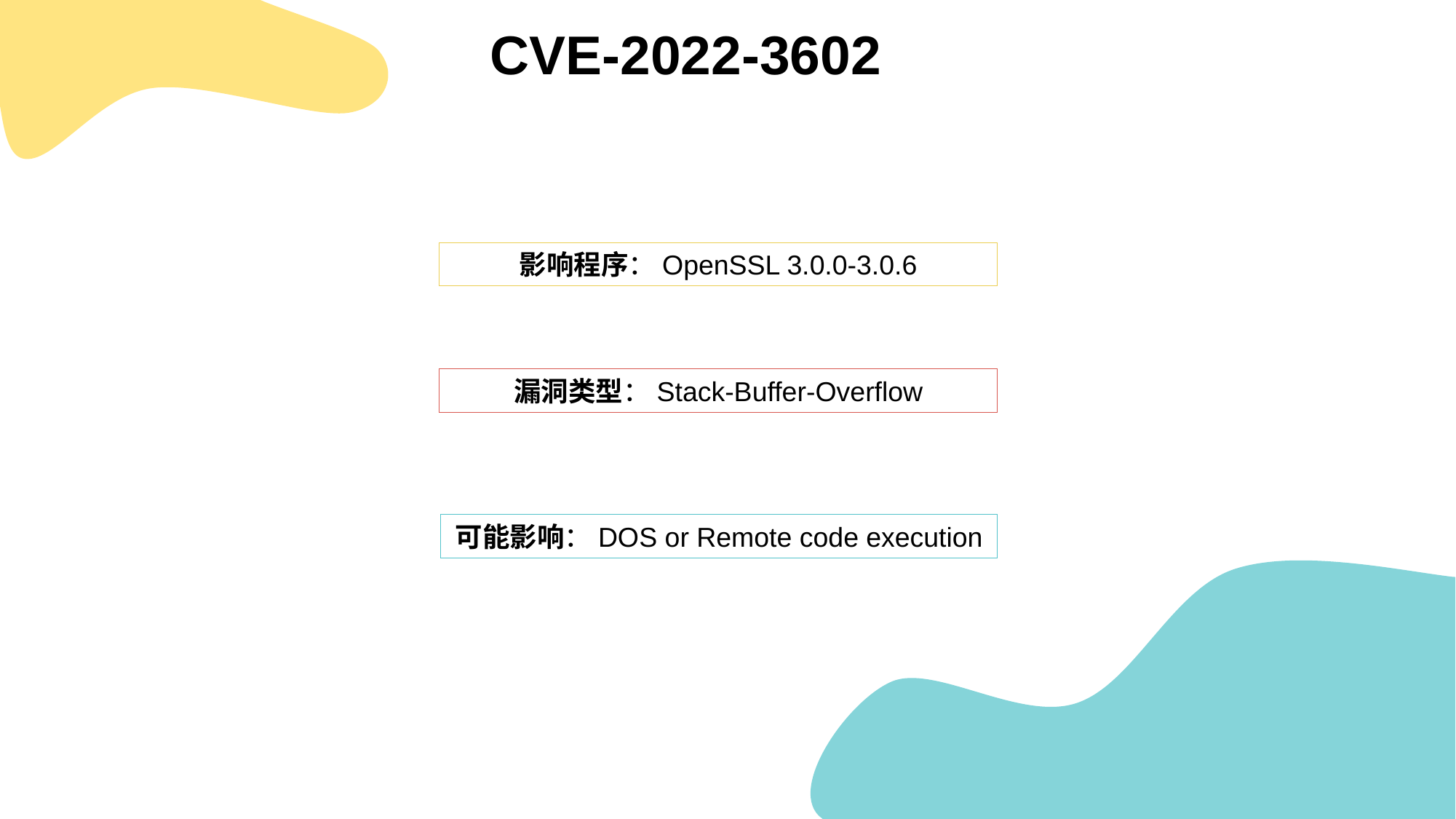

CVE-2022-3602
影响程序：OpenSSL 3.0.0-3.0.6
漏洞类型：Stack-Buffer-Overflow
可能影响：DOS or Remote code execution